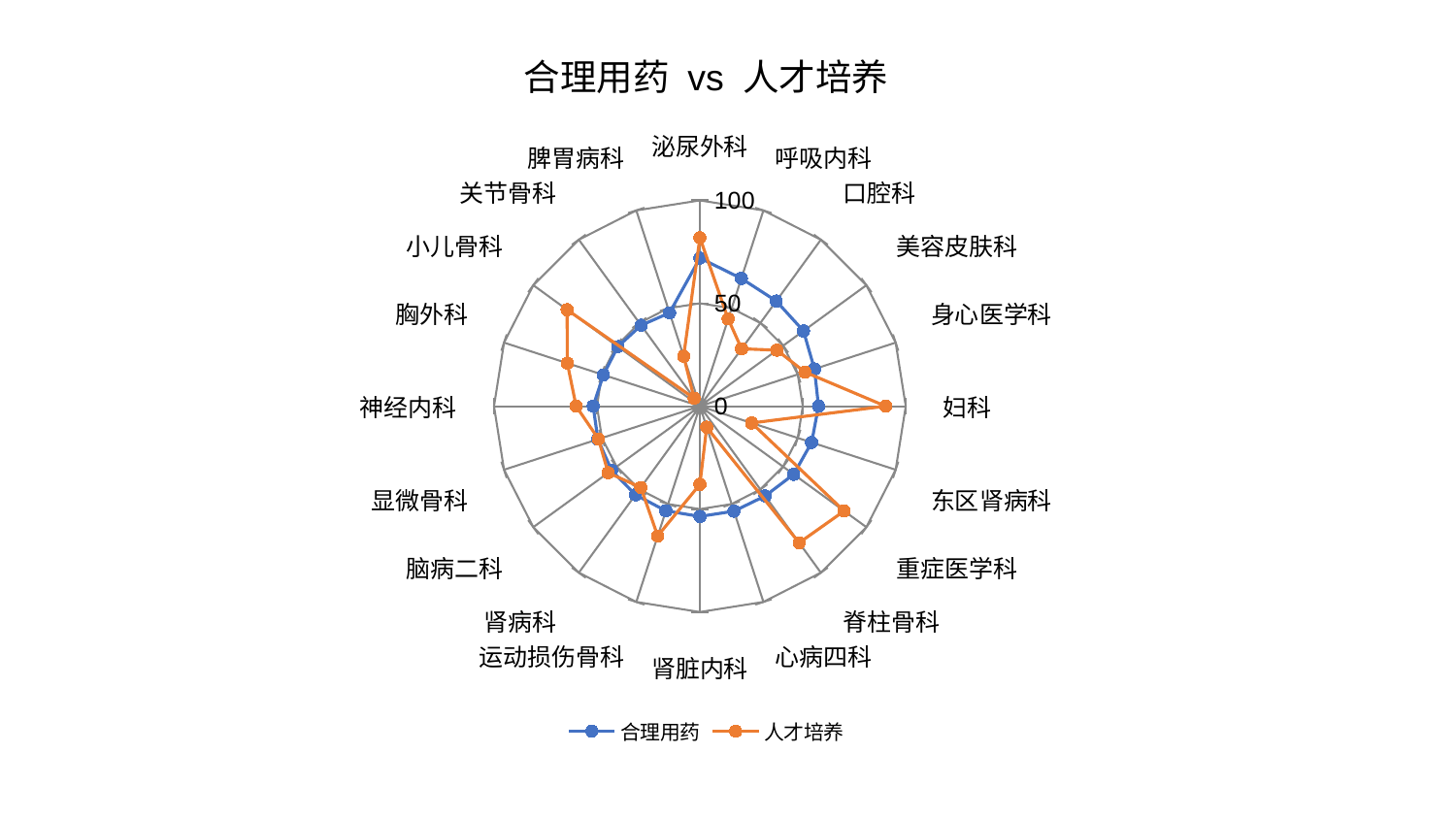

### Chart: 合理用药 vs 人才培养

| Category | 合理用药 | 人才培养 |
|---|---|---|
| 泌尿外科 | 71.96816398819695 | 81.86010692923976 |
| 呼吸内科 | 65.25508393553373 | 44.56914847254928 |
| 口腔科 | 63.16415470115199 | 34.491614134963136 |
| 美容皮肤科 | 62.23154088016317 | 46.293145655712316 |
| 身心医学科 | 58.53900778478871 | 53.674825619137174 |
| 妇科 | 57.648717331044196 | 90.25426185532602 |
| 东区肾病科 | 57.085052614206155 | 26.442873316183682 |
| 重症医学科 | 56.33801900364683 | 86.63146164835673 |
| 脊柱骨科 | 53.92701789234974 | 82.0698358475977 |
| 心病四科 | 53.62917258545043 | 10.755218422400953 |
| 肾脏内科 | 53.57685321905661 | 37.98312957646278 |
| 运动损伤骨科 | 53.46251411490046 | 66.28069477124275 |
| 肾病科 | 53.224827882535074 | 48.80085470486211 |
| 脑病二科 | 53.01496176830556 | 55.05926440346923 |
| 显微骨科 | 52.08121486497701 | 51.77963790222926 |
| 神经内科 | 51.826047673812454 | 60.08921832390305 |
| 胸外科 | 49.26549935795758 | 67.70679455893806 |
| 小儿骨科 | 49.23054127757813 | 79.7227563235275 |
| 关节骨科 | 48.58776284410048 | 4.764062319064291 |
| 脾胃病科 | 47.6999292547613 | 25.504991260473542 |
57